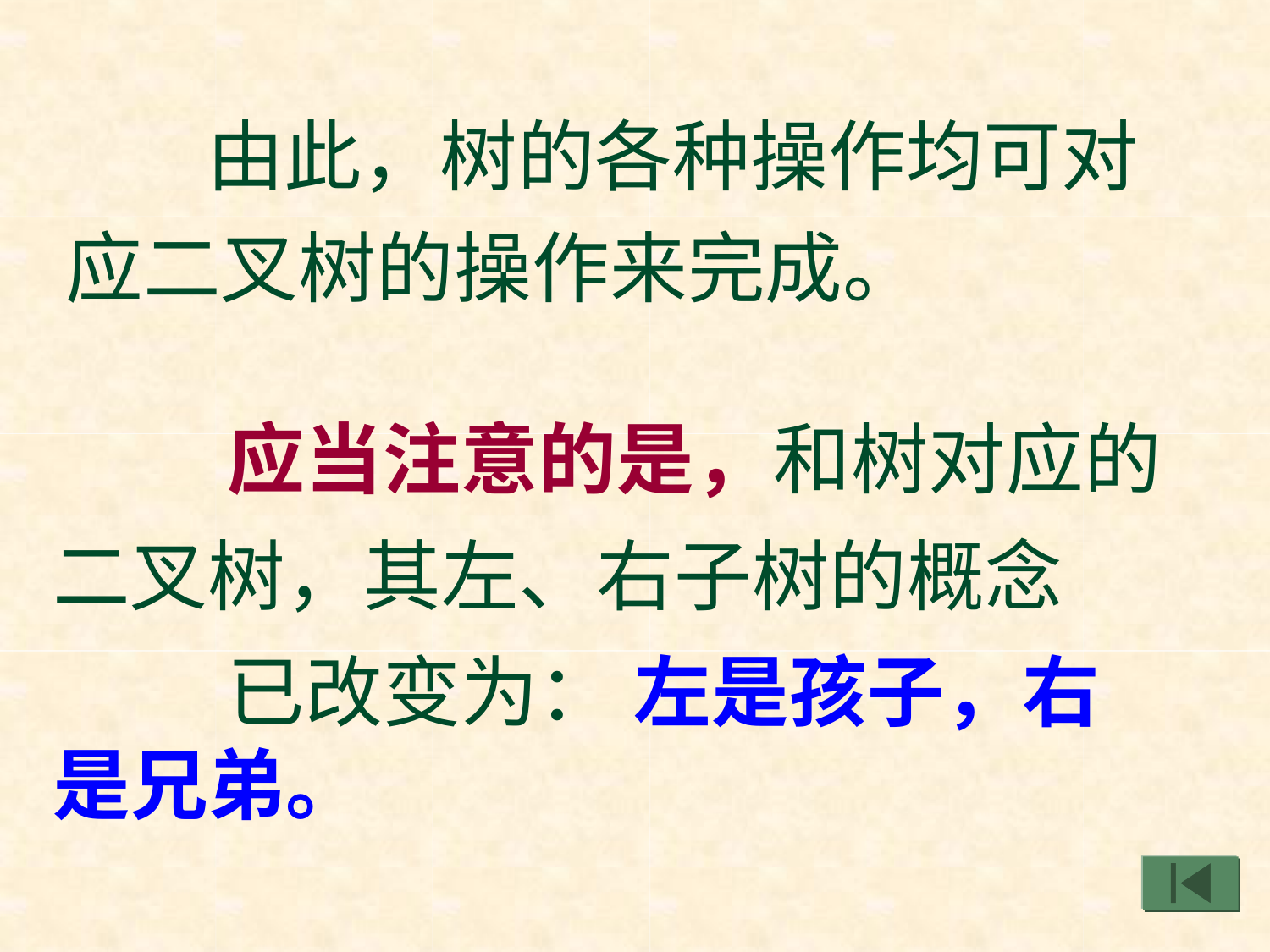

由此，树的各种操作均可对 应二叉树的操作来完成。

应当注意的是，和树对应的 二叉树，其左、右子树的概念
已改变为： 左是孩子，右是兄弟。